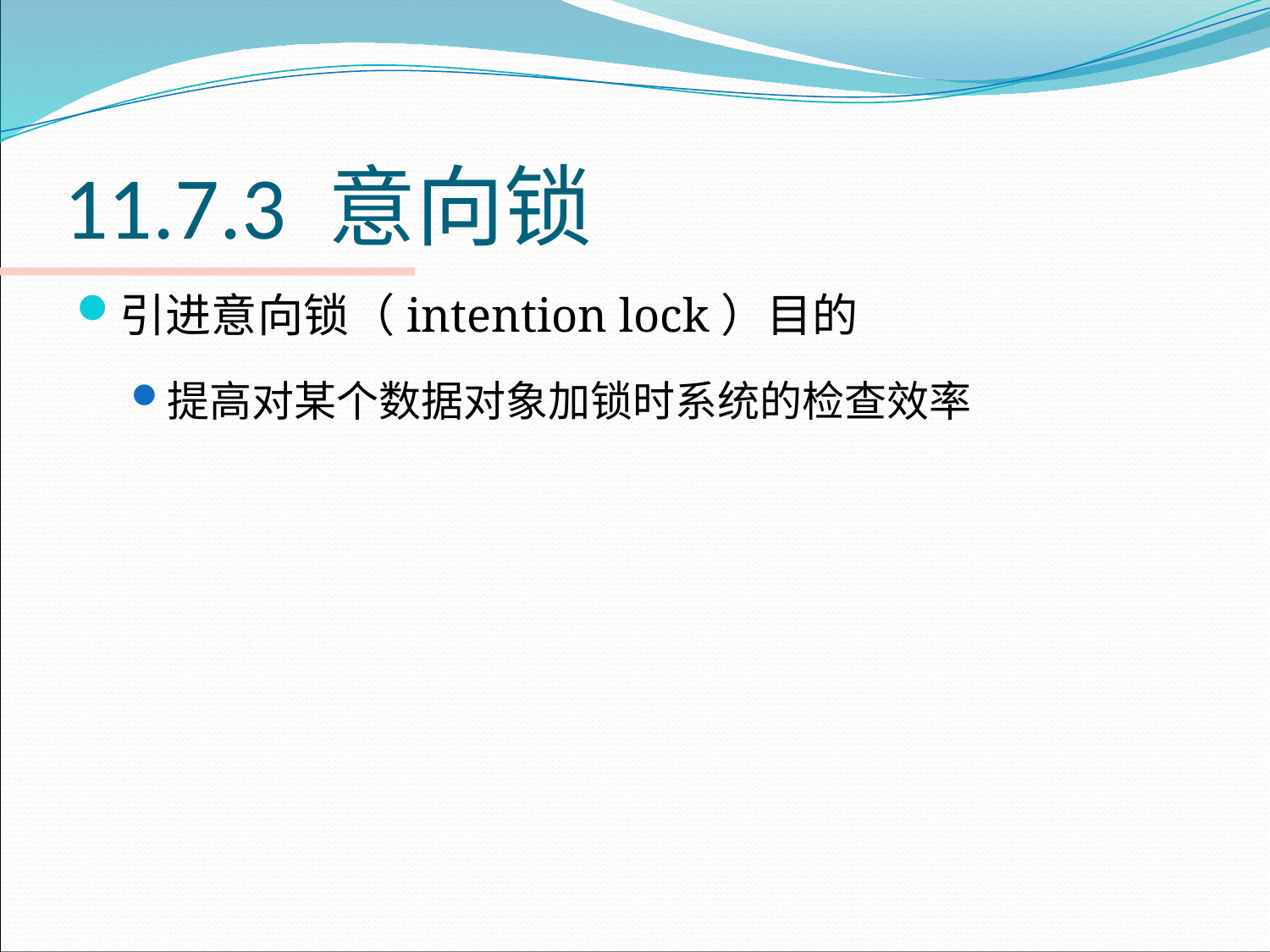

# 11.7.3 意向锁
引进意向锁（intention lock）目的
提高对某个数据对象加锁时系统的检查效率
1047